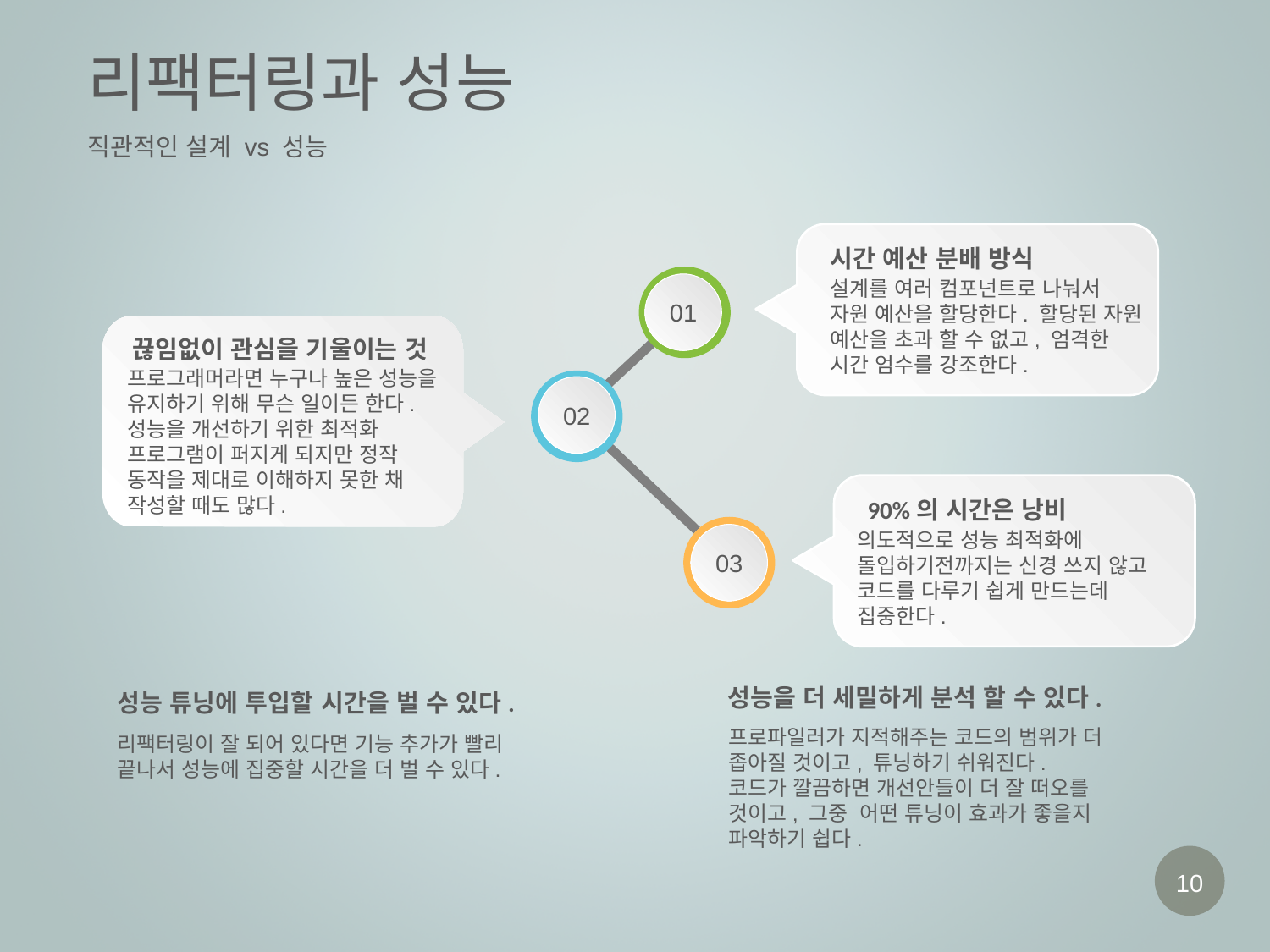

# 리팩터링과 성능
직관적인 설계 vs 성능

시간 예산 분배 방식
설계를 여러 컴포넌트로 나눠서 자원 예산을 할당한다. 할당된 자원 예산을 초과 할 수 없고, 엄격한 시간 엄수를 강조한다.

01

02

03

끊임없이 관심을 기울이는 것
프로그래머라면 누구나 높은 성능을 유지하기 위해 무슨 일이든 한다. 성능을 개선하기 위한 최적화 프로그램이 퍼지게 되지만 정작 동작을 제대로 이해하지 못한 채 작성할 때도 많다.

90%의 시간은 낭비
의도적으로 성능 최적화에 돌입하기전까지는 신경 쓰지 않고 코드를 다루기 쉽게 만드는데 집중한다.
성능을 더 세밀하게 분석 할 수 있다.
성능 튜닝에 투입할 시간을 벌 수 있다.
리팩터링이 잘 되어 있다면 기능 추가가 빨리 끝나서 성능에 집중할 시간을 더 벌 수 있다.
프로파일러가 지적해주는 코드의 범위가 더 좁아질 것이고, 튜닝하기 쉬워진다.
코드가 깔끔하면 개선안들이 더 잘 떠오를 것이고, 그중  어떤 튜닝이 효과가 좋을지 파악하기 쉽다.